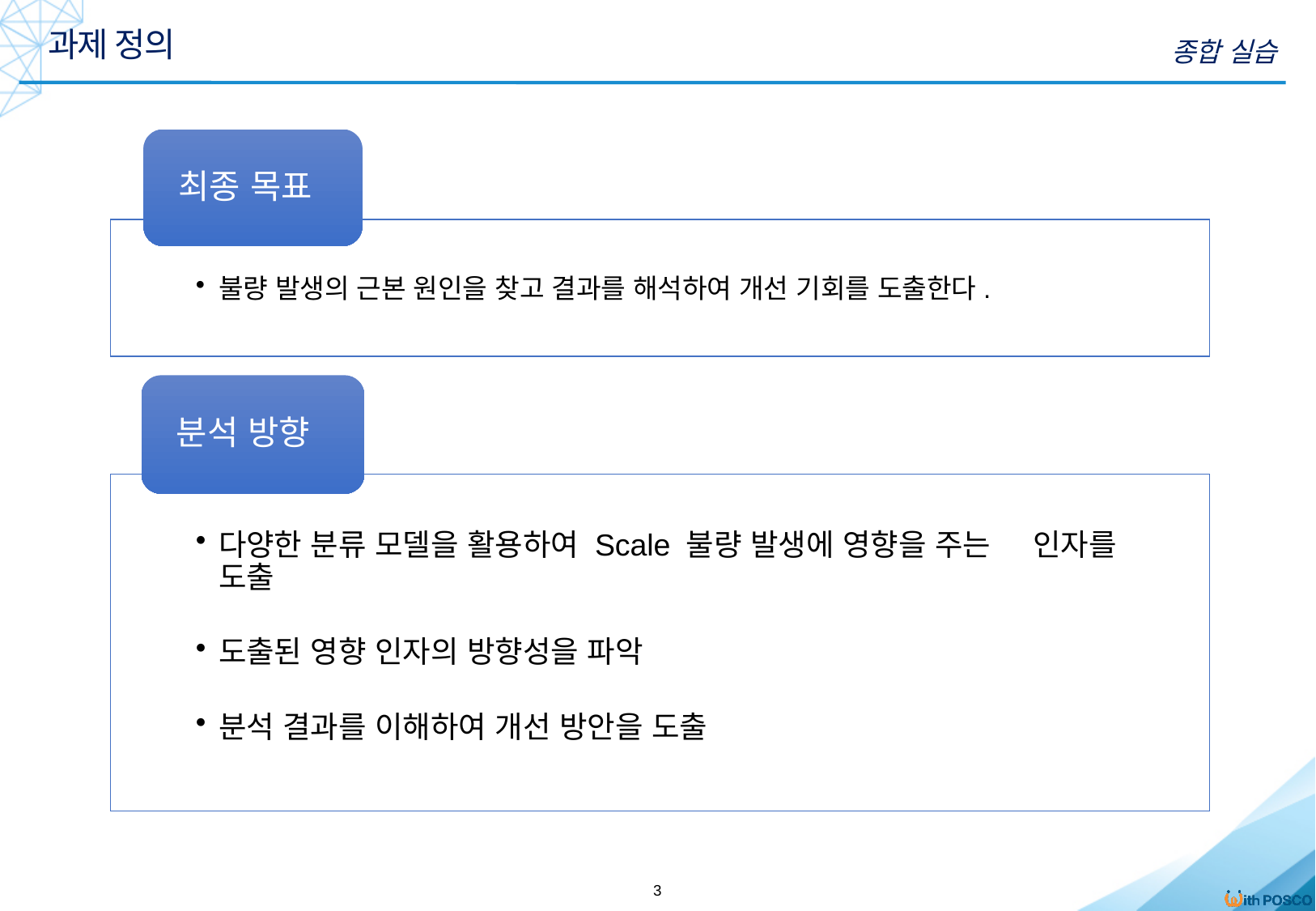

과제 정의
종합 실습
최종 목표
불량 발생의 근본 원인을 찾고 결과를 해석하여 개선 기회를 도출한다.
분석 방향
다양한 분류 모델을 활용하여 Scale 불량 발생에 영향을 주는     인자를 도출

도출된 영향 인자의 방향성을 파악

분석 결과를 이해하여 개선 방안을 도출